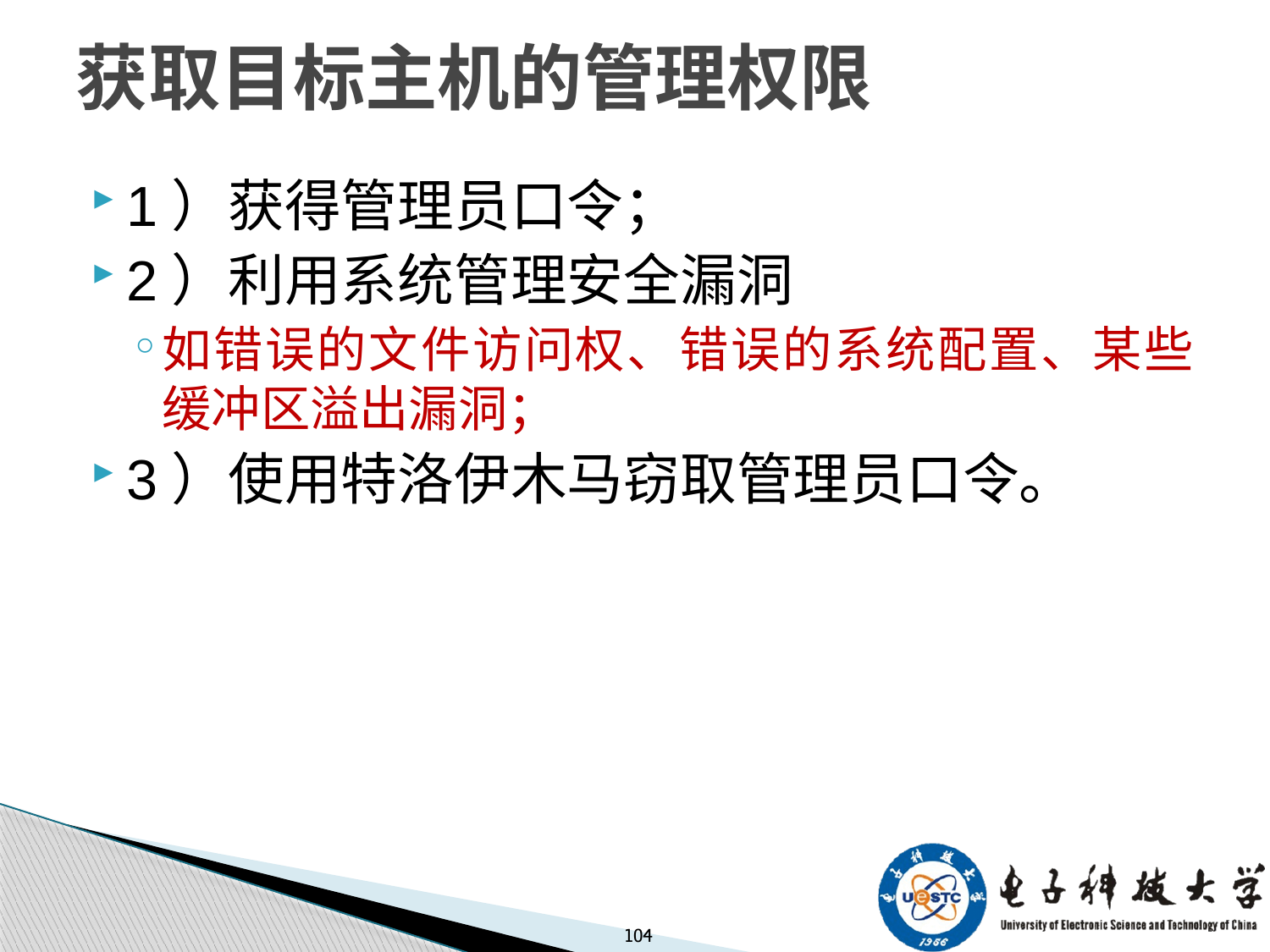

# 获取目标主机的管理权限
1）获得管理员口令；
2）利用系统管理安全漏洞
如错误的文件访问权、错误的系统配置、某些缓冲区溢出漏洞；
3）使用特洛伊木马窃取管理员口令。
104